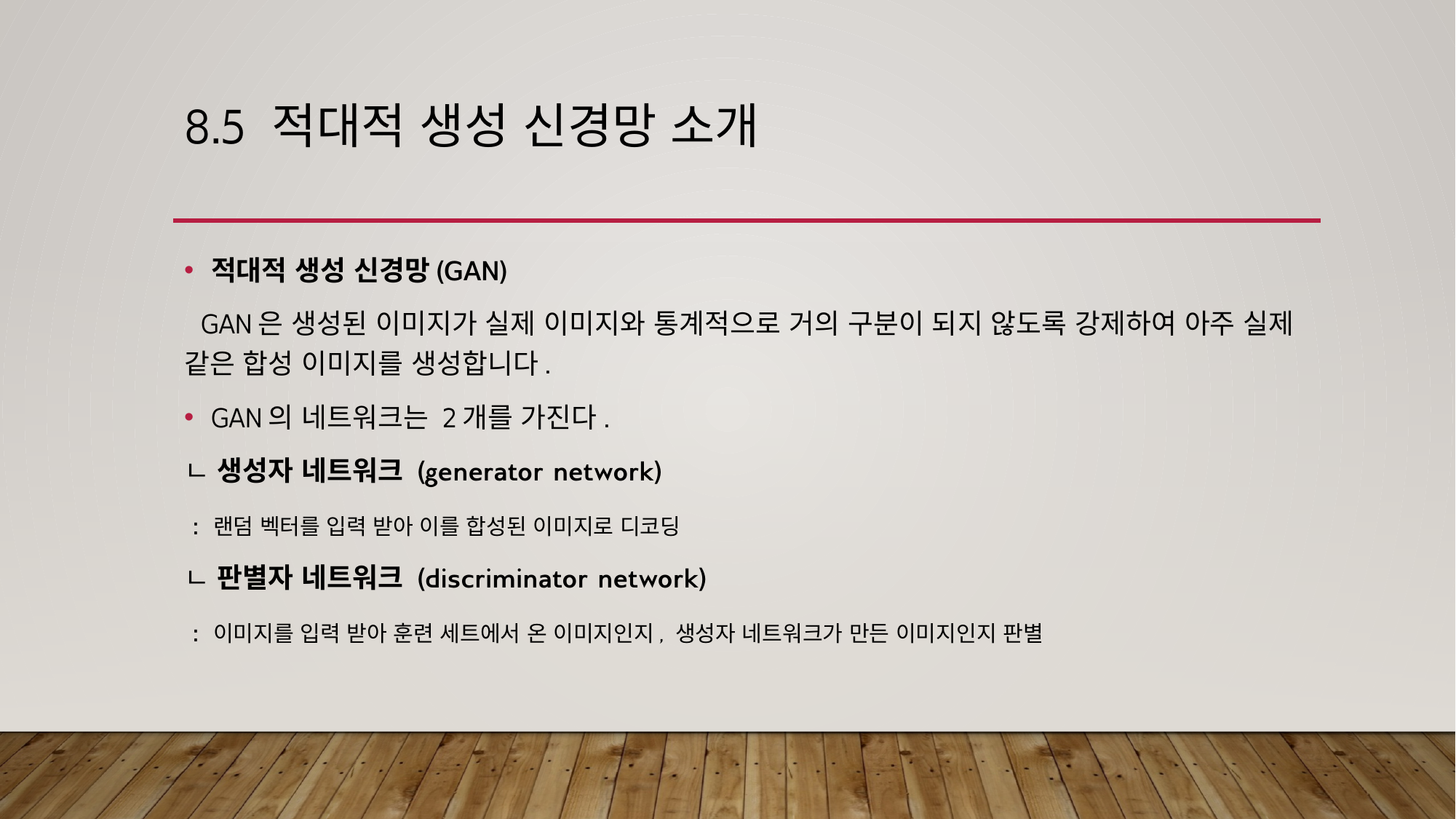

# 8.5 적대적 생성 신경망 소개
적대적 생성 신경망(GAN)
  GAN은 생성된 이미지가 실제 이미지와 통계적으로 거의 구분이 되지 않도록 강제하여 아주 실제 같은 합성 이미지를 생성합니다.
GAN의 네트워크는 2개를 가진다.
ㄴ 생성자 네트워크 (generator network)
 : 랜덤 벡터를 입력 받아 이를 합성된 이미지로 디코딩
ㄴ 판별자 네트워크 (discriminator network)
 : 이미지를 입력 받아 훈련 세트에서 온 이미지인지, 생성자 네트워크가 만든 이미지인지 판별